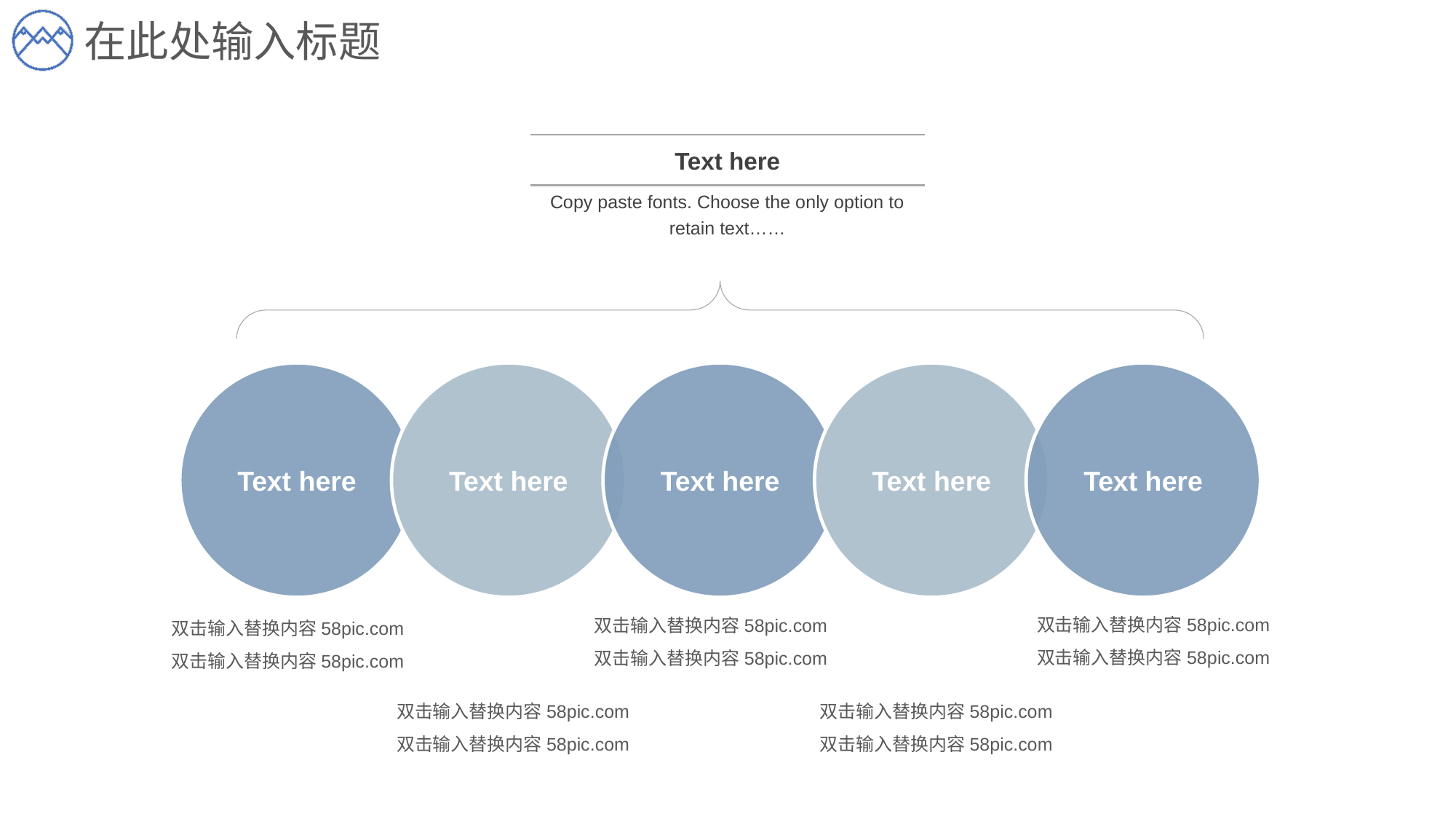

在此处输入标题

Text here
Copy paste fonts. Choose the only option to retain text……
Text here
双击输入替换内容58pic.com
双击输入替换内容58pic.com

Text here
双击输入替换内容58pic.com
双击输入替换内容58pic.com

Text here
双击输入替换内容58pic.com
双击输入替换内容58pic.com

Text here
双击输入替换内容58pic.com
双击输入替换内容58pic.com

Text here
双击输入替换内容58pic.com
双击输入替换内容58pic.com